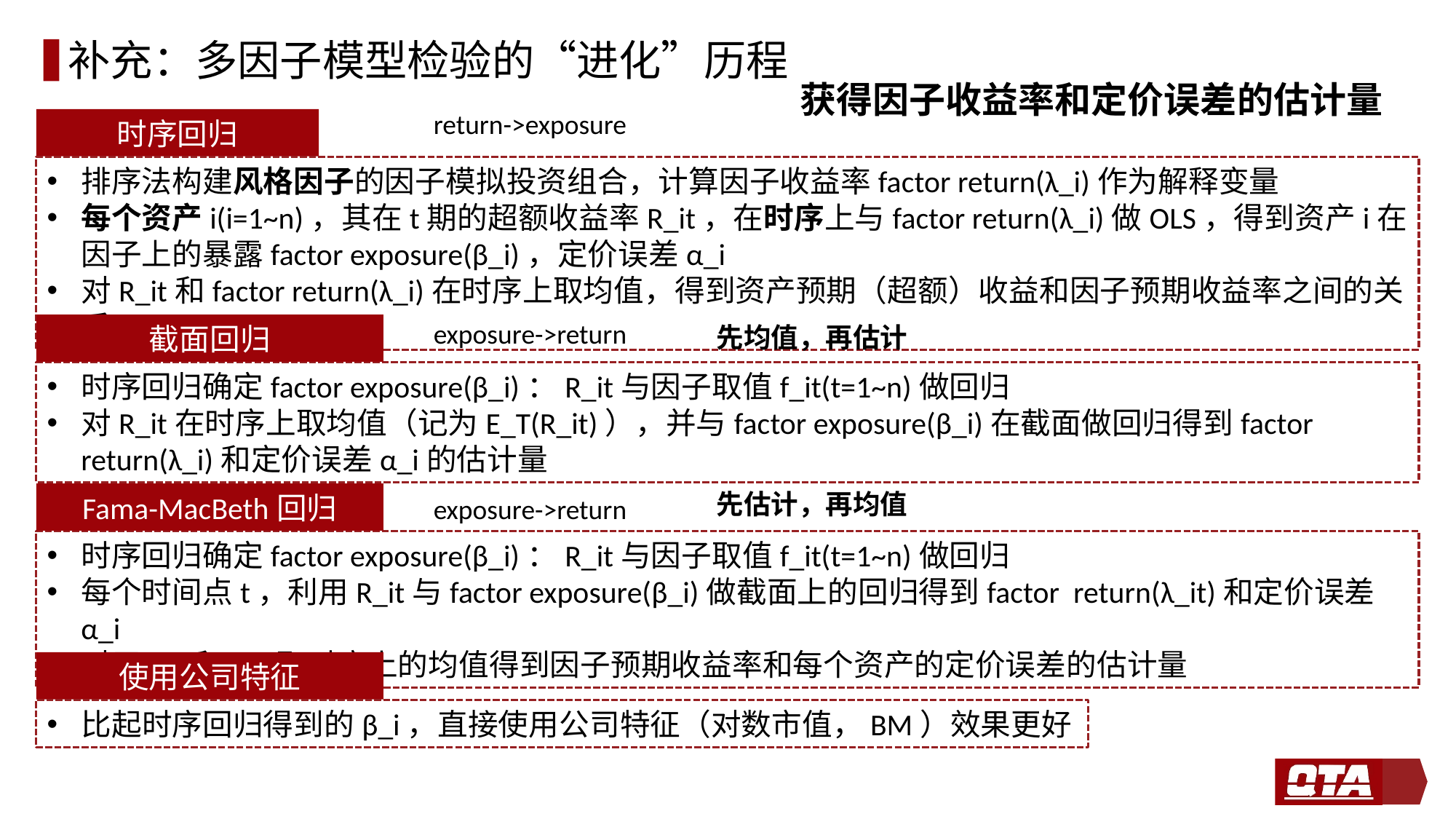

# 补充：多因子模型检验的“进化”历程
获得因子收益率和定价误差的估计量
return->exposure
时序回归
排序法构建风格因子的因子模拟投资组合，计算因子收益率factor return(λ_i)作为解释变量
每个资产i(i=1~n)，其在t期的超额收益率R_it，在时序上与factor return(λ_i)做OLS，得到资产i在因子上的暴露factor exposure(β_i)，定价误差α_i
对R_it和factor return(λ_i)在时序上取均值，得到资产预期（超额）收益和因子预期收益率之间的关系
exposure->return
截面回归
先均值，再估计
时序回归确定factor exposure(β_i)：R_it与因子取值f_it(t=1~n)做回归
对R_it在时序上取均值（记为E_T(R_it)），并与factor exposure(β_i)在截面做回归得到factor return(λ_i)和定价误差α_i的估计量
先估计，再均值
Fama-MacBeth回归
exposure->return
时序回归确定factor exposure(β_i)：R_it与因子取值f_it(t=1~n)做回归
每个时间点t，利用R_it与factor exposure(β_i)做截面上的回归得到factor  return(λ_it)和定价误差α_i
对于λ_i和α_i取时序上的均值得到因子预期收益率和每个资产的定价误差的估计量
使用公司特征
比起时序回归得到的β_i，直接使用公司特征（对数市值，BM）效果更好
13